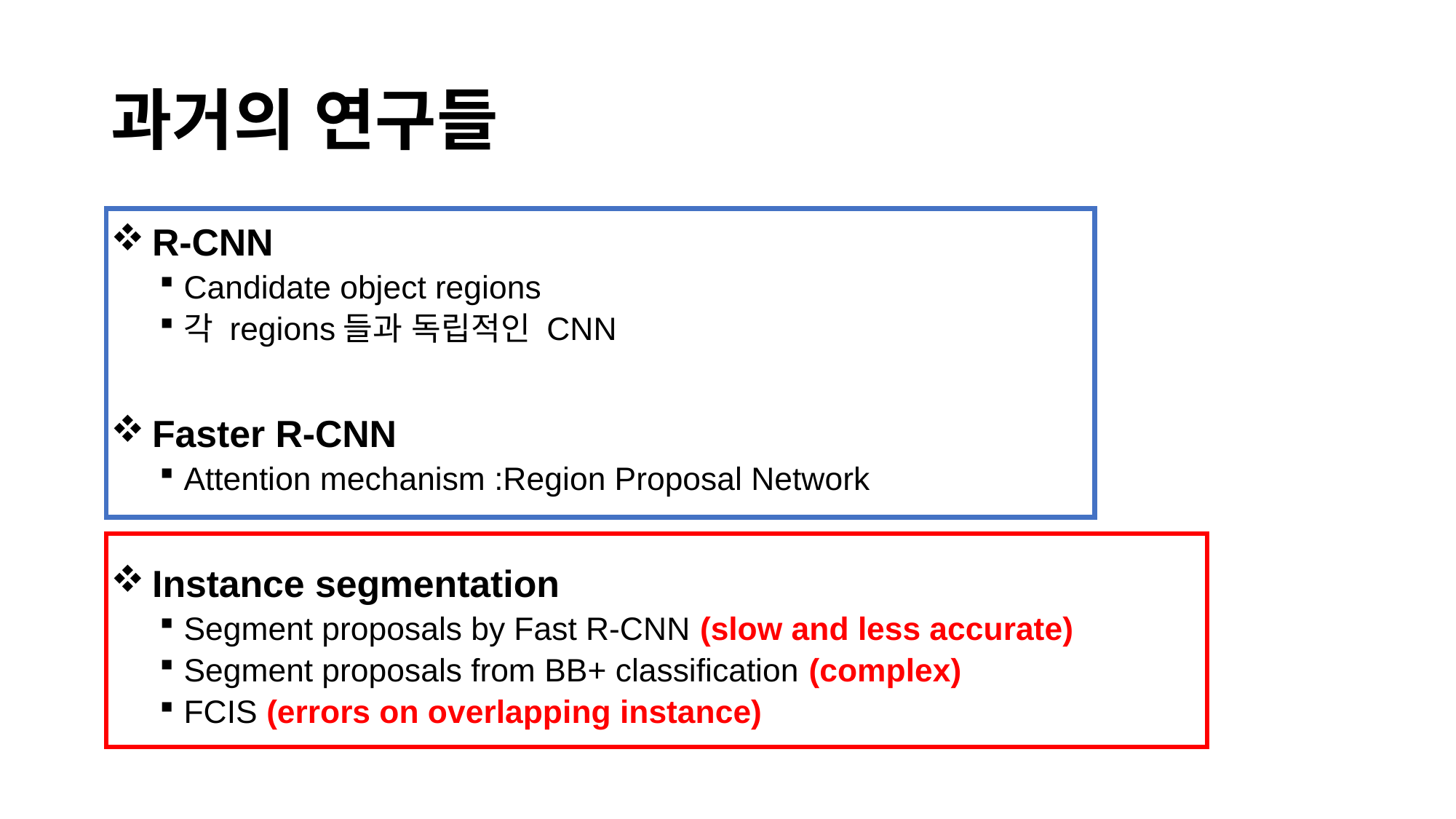

# 과거의 연구들

 R-CNN
Candidate object regions
각 regions들과 독립적인 CNN

 Faster R-CNN
Attention mechanism :Region Proposal Network

 Instance segmentation
Segment proposals by Fast R-CNN (slow and less accurate)
Segment proposals from BB+ classification (complex)
FCIS (errors on overlapping instance)